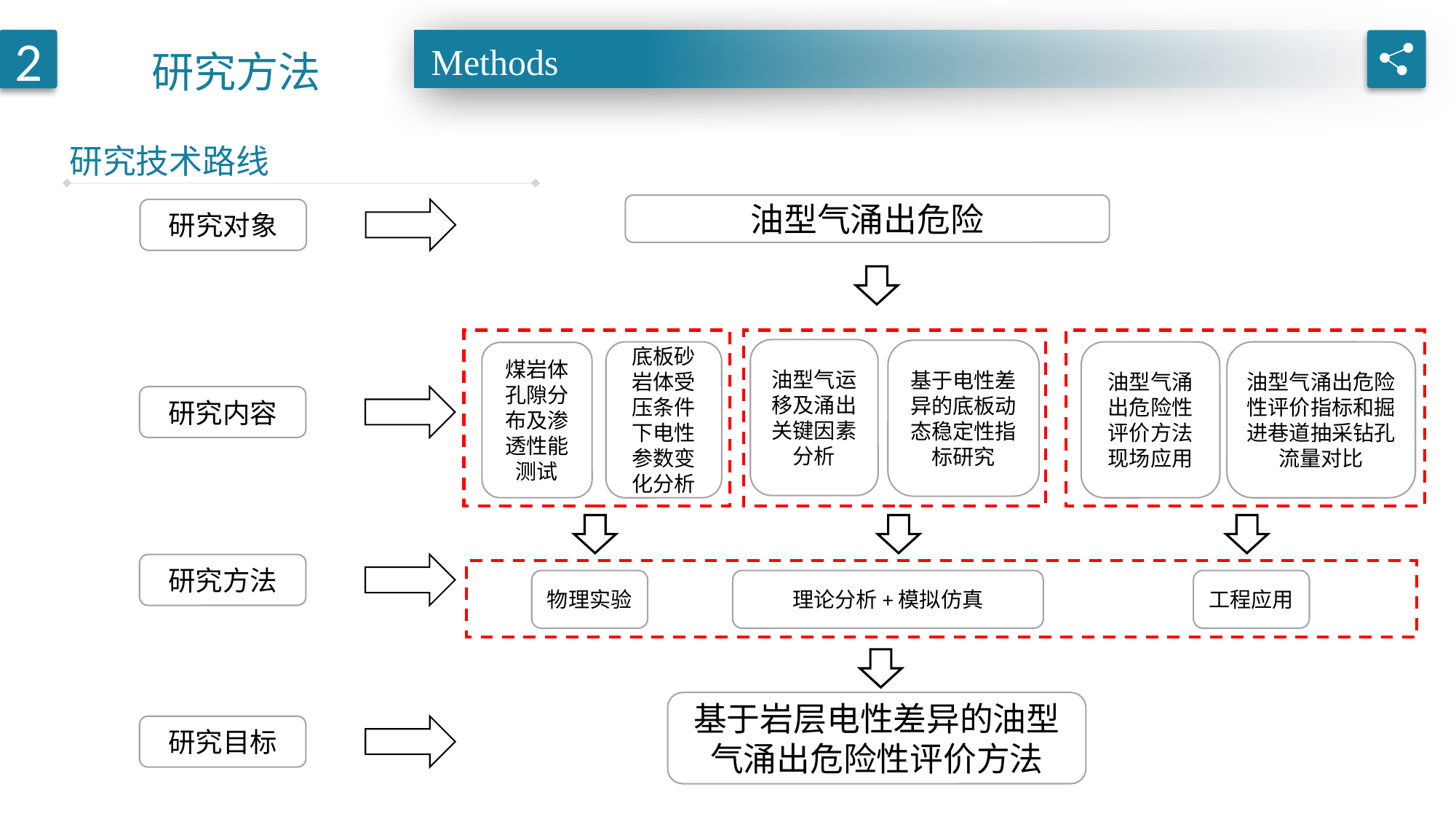

研究方法
2

Methods

研究技术路线
油型气涌出危险

研究对象

油型气运移及涌出关键因素分析
基于电性差异的底板动态稳定性指标研究
底板砂岩体受压条件下电性参数变化分析
油型气涌出危险性评价方法现场应用
油型气涌出危险性评价指标和掘进巷道抽采钻孔流量对比
煤岩体孔隙分布及渗透性能测试
研究内容

研究方法

物理实验
理论分析+模拟仿真
工程应用

基于岩层电性差异的油型气涌出危险性评价方法
研究目标